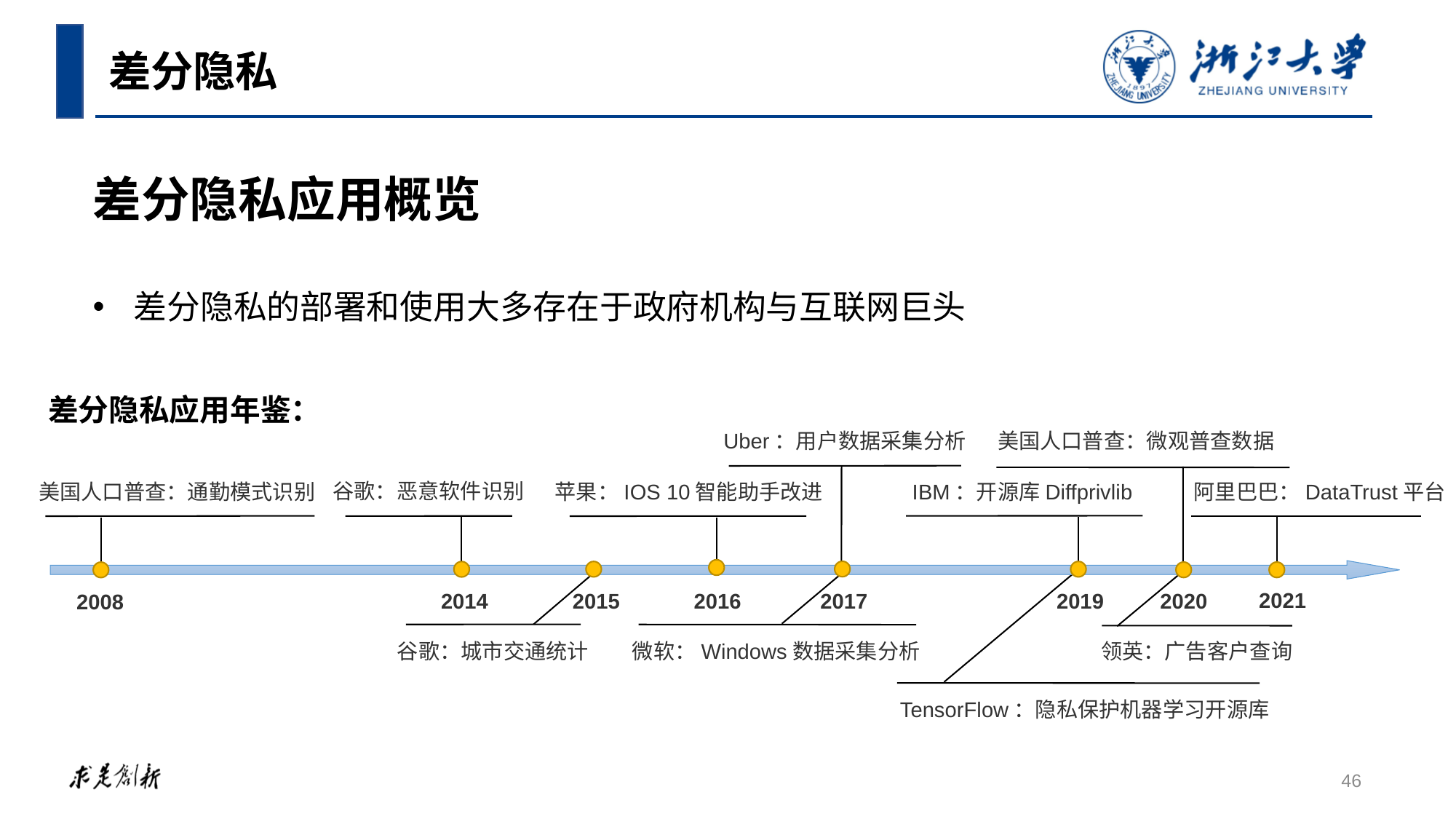

差分隐私
差分隐私应用概览
差分隐私的部署和使用大多存在于政府机构与互联网巨头
差分隐私应用年鉴：
Uber：用户数据采集分析
美国人口普查：微观普查数据
谷歌：恶意软件识别
美国人口普查：通勤模式识别
苹果：IOS 10智能助手改进
阿里巴巴：DataTrust平台
IBM：开源库Diffprivlib

2021
2014
2015
2016
2017
2019
2020
2008
微软：Windows数据采集分析
谷歌：城市交通统计
领英：广告客户查询
TensorFlow：隐私保护机器学习开源库
46